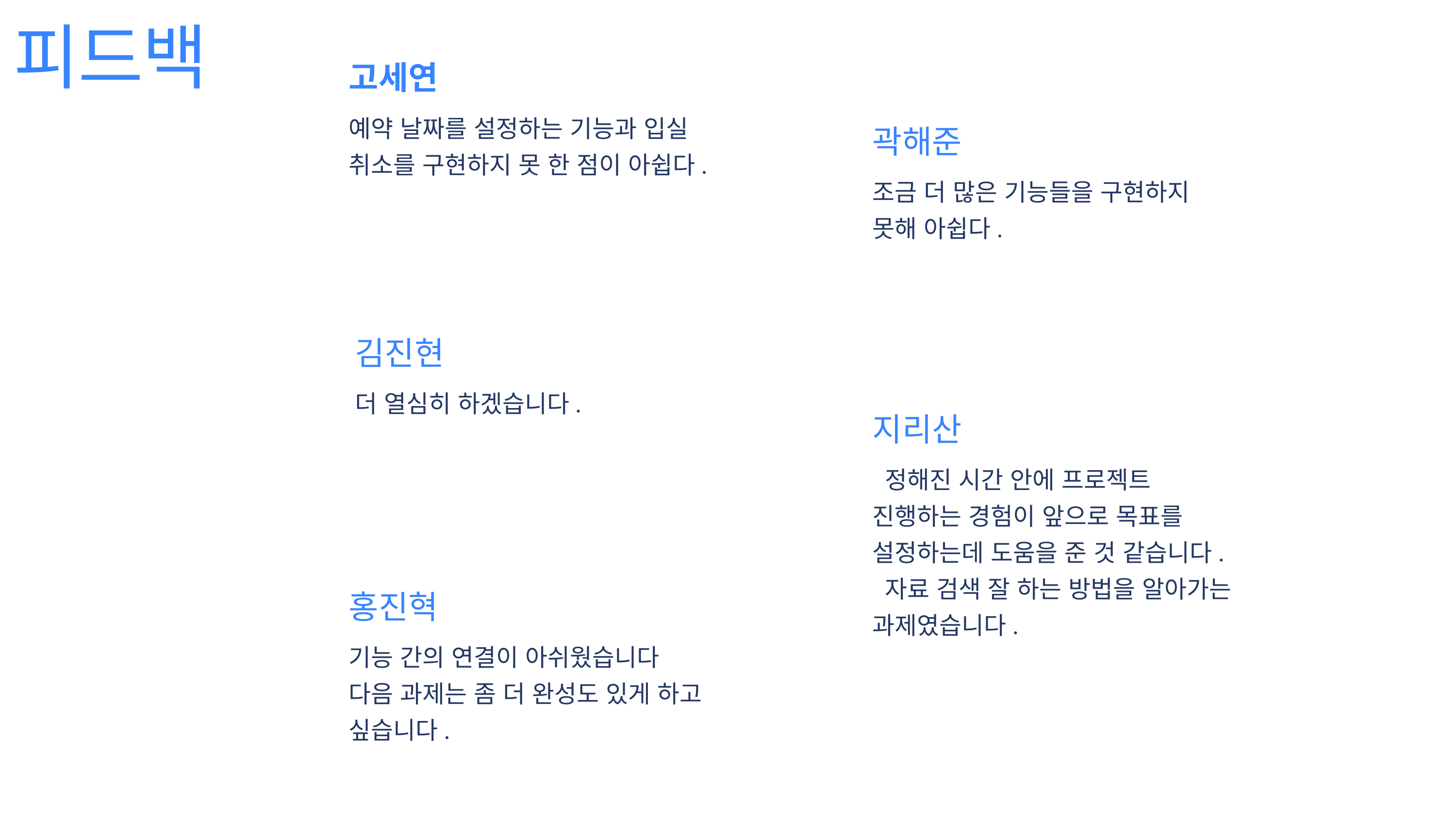

피드백
고세연
예약 날짜를 설정하는 기능과 입실 취소를 구현하지 못 한 점이 아쉽다.
곽해준
조금 더 많은 기능들을 구현하지 못해 아쉽다.
김진현
더 열심히 하겠습니다.
지리산
 정해진 시간 안에 프로젝트 진행하는 경험이 앞으로 목표를 설정하는데 도움을 준 것 같습니다.
 자료 검색 잘 하는 방법을 알아가는 과제였습니다.
홍진혁
기능 간의 연결이 아쉬웠습니다
다음 과제는 좀 더 완성도 있게 하고 싶습니다.